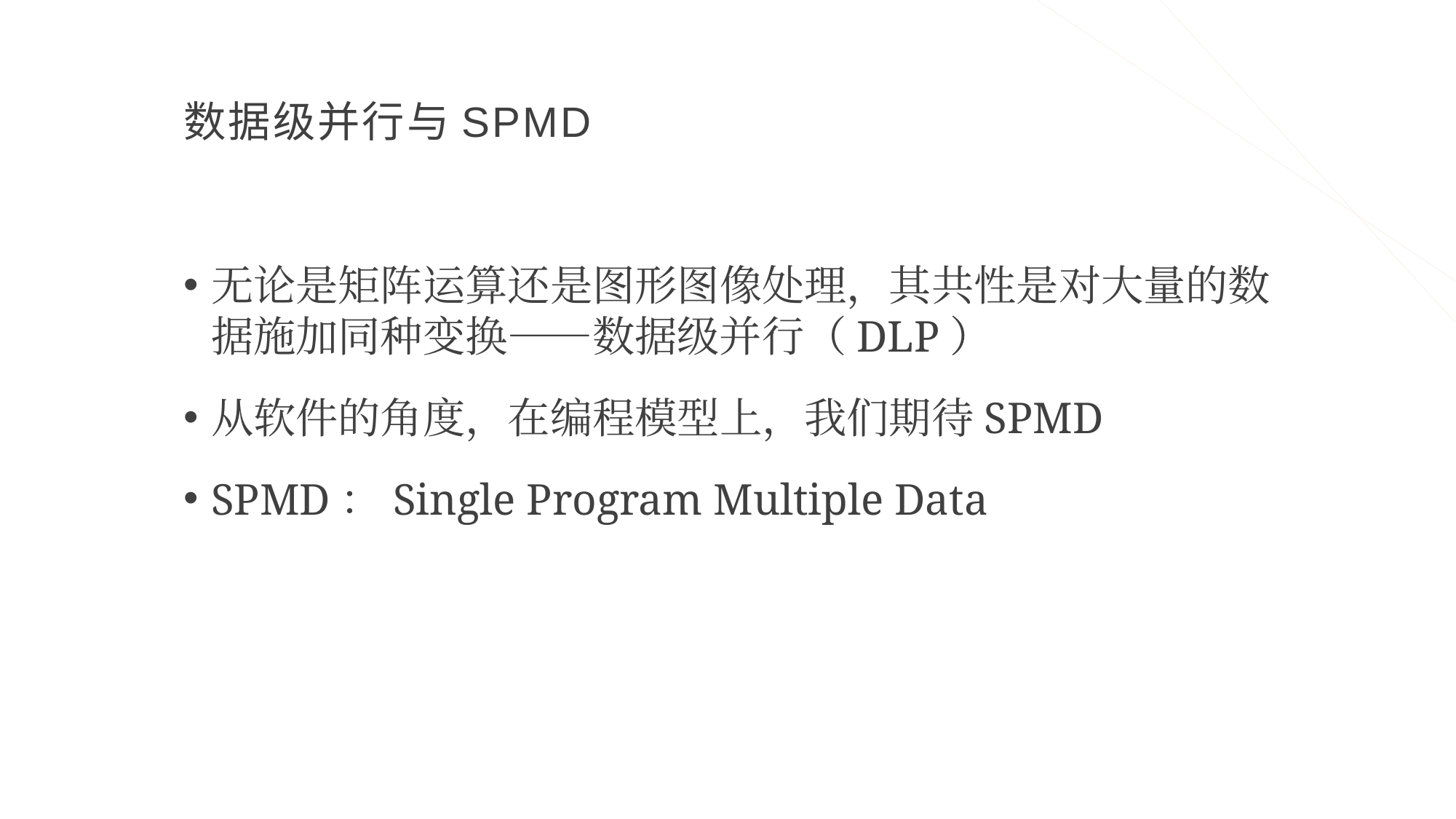

# 数据级并行与SPMD
无论是矩阵运算还是图形图像处理，其共性是对大量的数据施加同种变换——数据级并行（DLP）
从软件的角度，在编程模型上，我们期待SPMD
SPMD：Single Program Multiple Data